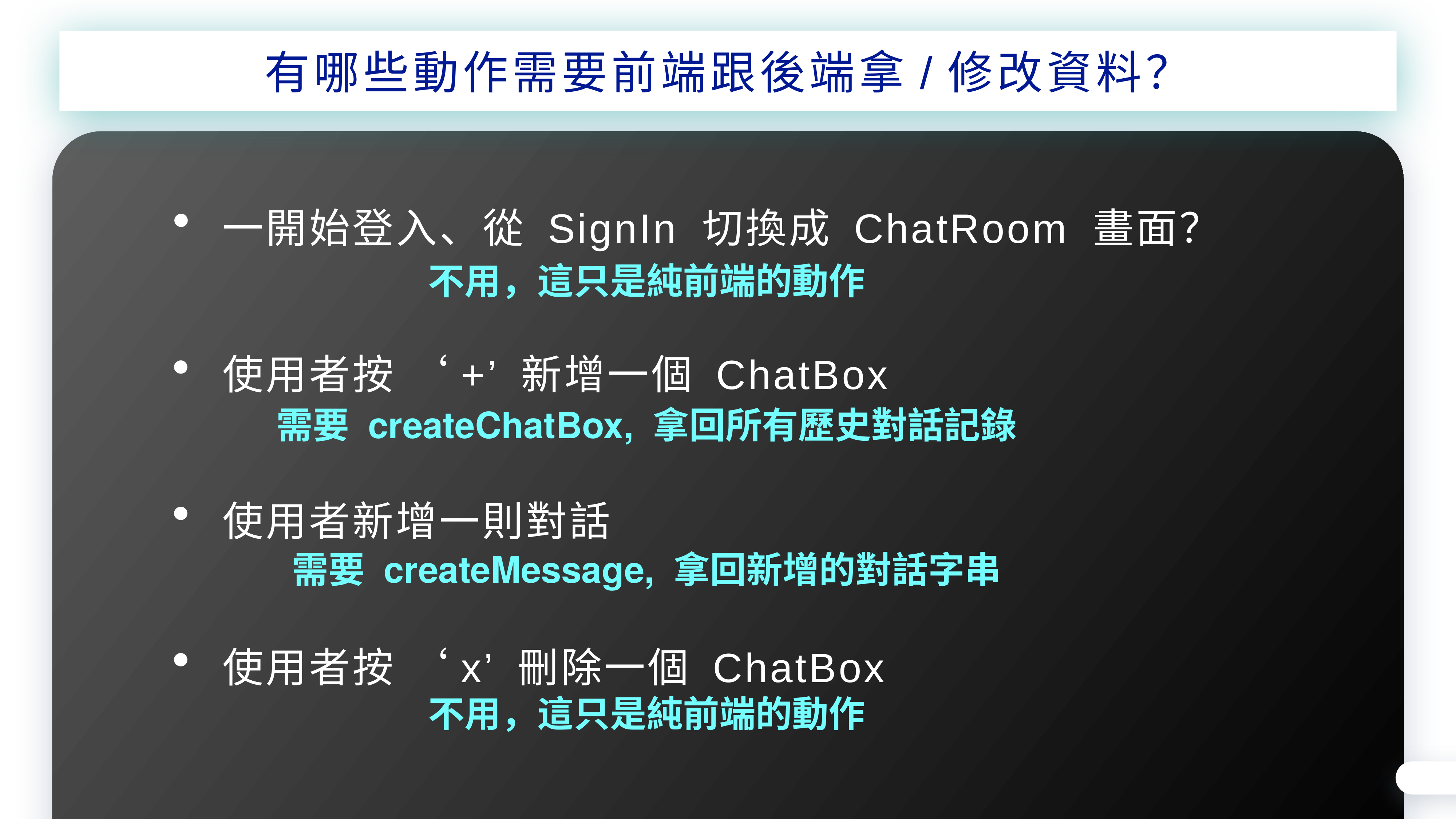

有哪些動作需要前端跟後端拿/修改資料？
一開始登入、從 SignIn 切換成 ChatRoom 畫面？
不用，這只是純前端的動作
使用者按 ‘+’ 新增一個 ChatBox
需要 createChatBox, 拿回所有歷史對話記錄
使用者新增一則對話
需要 createMessage, 拿回新增的對話字串
使用者按 ‘x’ 刪除一個 ChatBox
不用，這只是純前端的動作
16